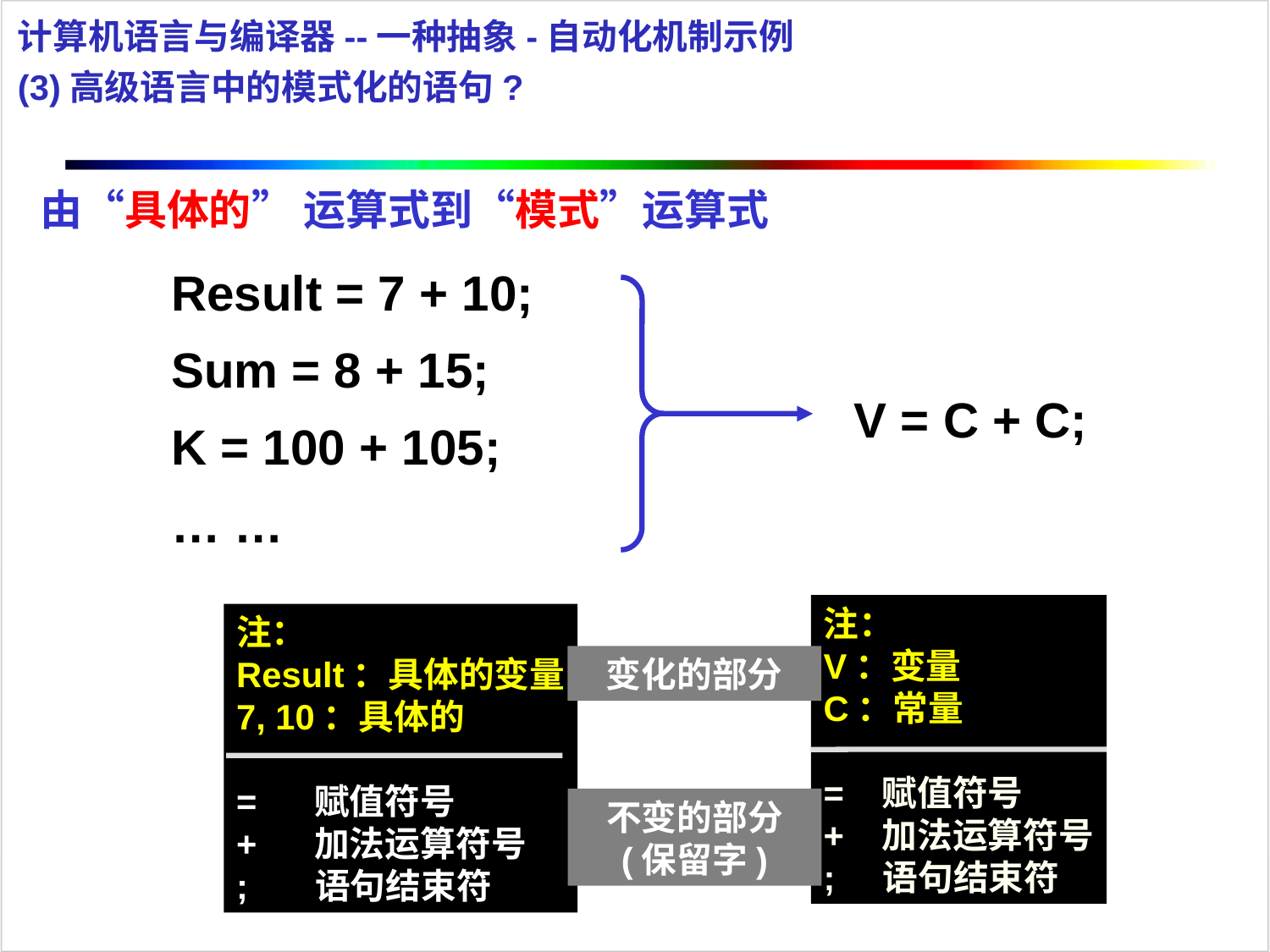

计算机语言与编译器--一种抽象-自动化机制示例
(3)高级语言中的模式化的语句?
由“具体的” 运算式到“模式”运算式
Result = 7 + 10;

Sum = 8 + 15;
V = C + C;
K = 100 + 105;

… …
注：
V：变量
C：常量

=   赋值符号
+   加法运算符号
;    语句结束符

注：
Result：具体的变量
7, 10：具体的常量

=     赋值符号
+     加法运算符号
;      语句结束符

变化的部分
不变的部分
(保留字)